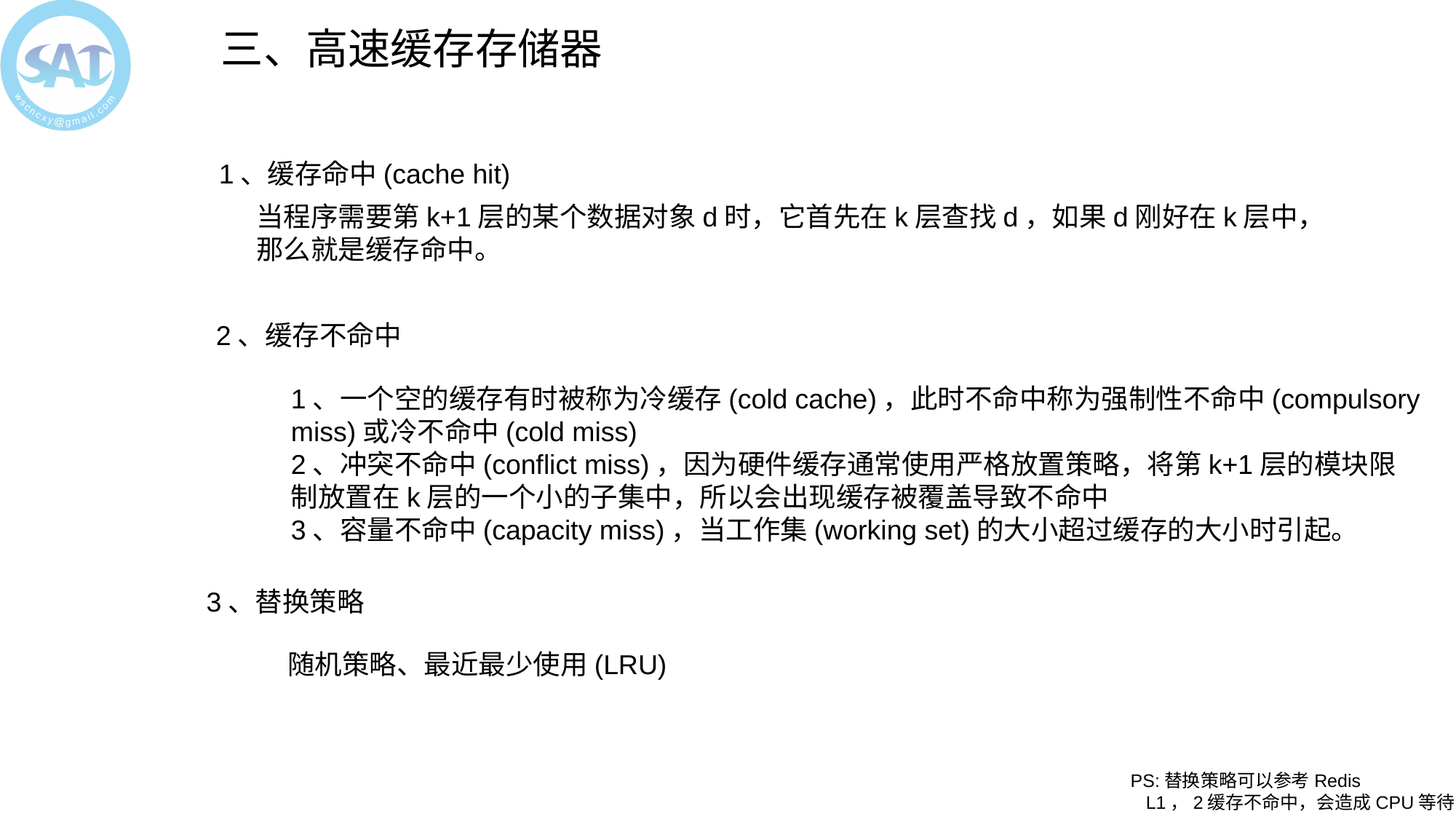

三、高速缓存存储器
1、缓存命中(cache hit)
当程序需要第k+1层的某个数据对象d时，它首先在k层查找d，如果d刚好在k层中，那么就是缓存命中。
2、缓存不命中
1、一个空的缓存有时被称为冷缓存(cold cache)，此时不命中称为强制性不命中(compulsory miss)或冷不命中(cold miss)
2、冲突不命中(conflict miss)，因为硬件缓存通常使用严格放置策略，将第k+1层的模块限制放置在k层的一个小的子集中，所以会出现缓存被覆盖导致不命中
3、容量不命中(capacity miss)，当工作集(working set)的大小超过缓存的大小时引起。
3、替换策略
随机策略、最近最少使用(LRU)
PS:替换策略可以参考Redis
   L1，2缓存不命中，会造成CPU等待